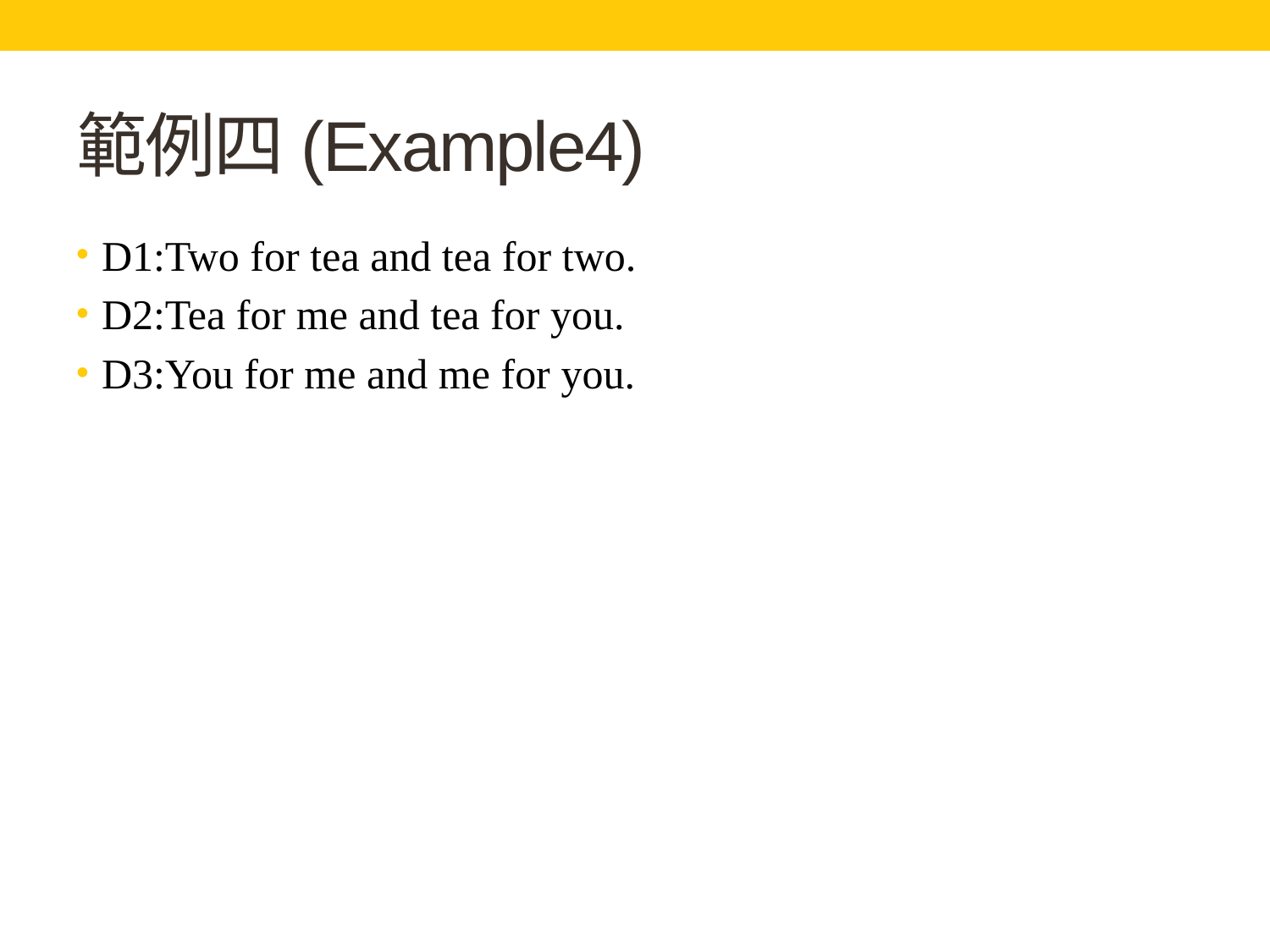

# 範例四(Example4)
D1:Two for tea and tea for two.
D2:Tea for me and tea for you.
D3:You for me and me for you.